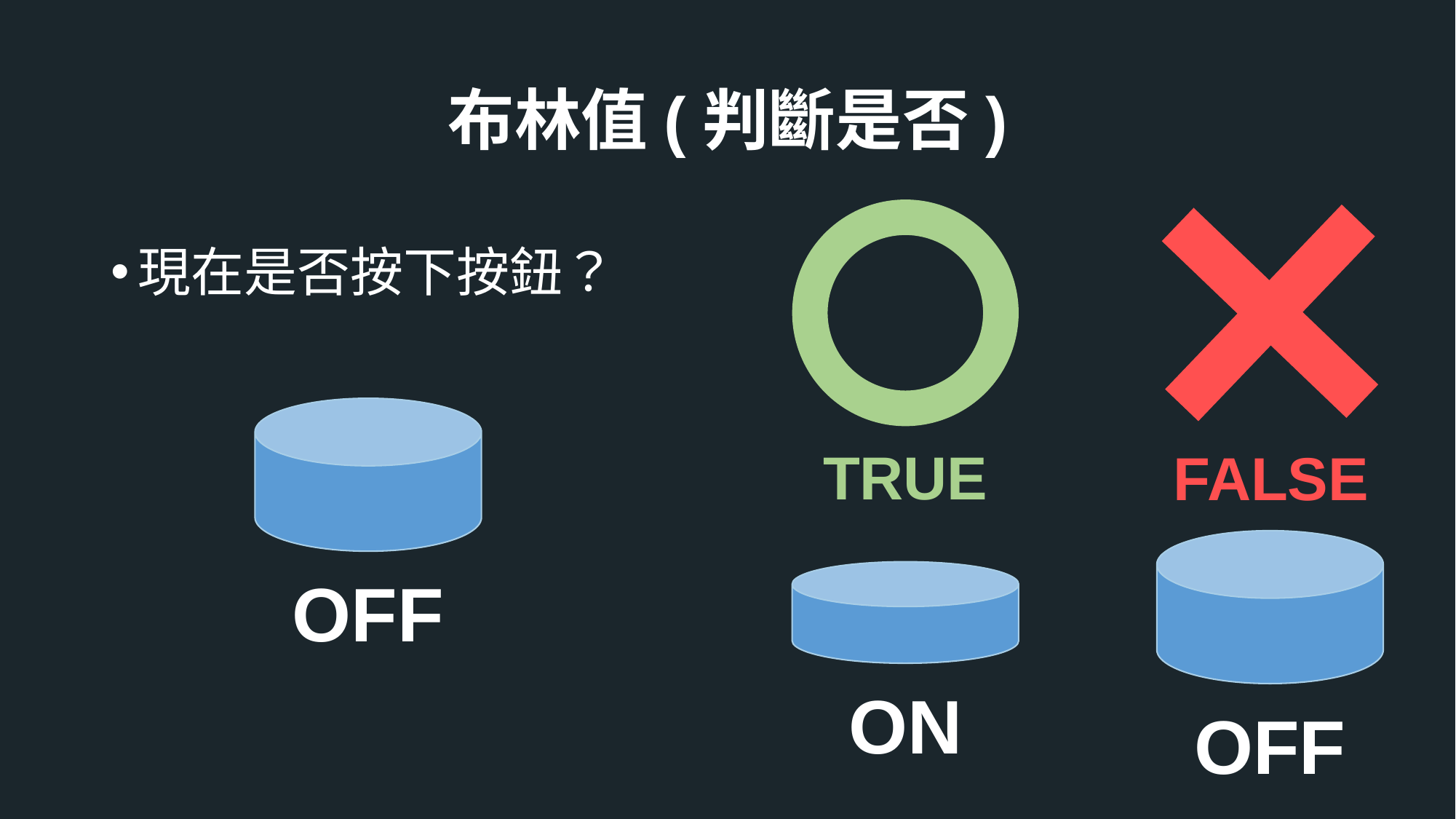

# 布林值(判斷是否)

FALSE

TRUE
現在是否按下按鈕？

OFF
OFF

ON